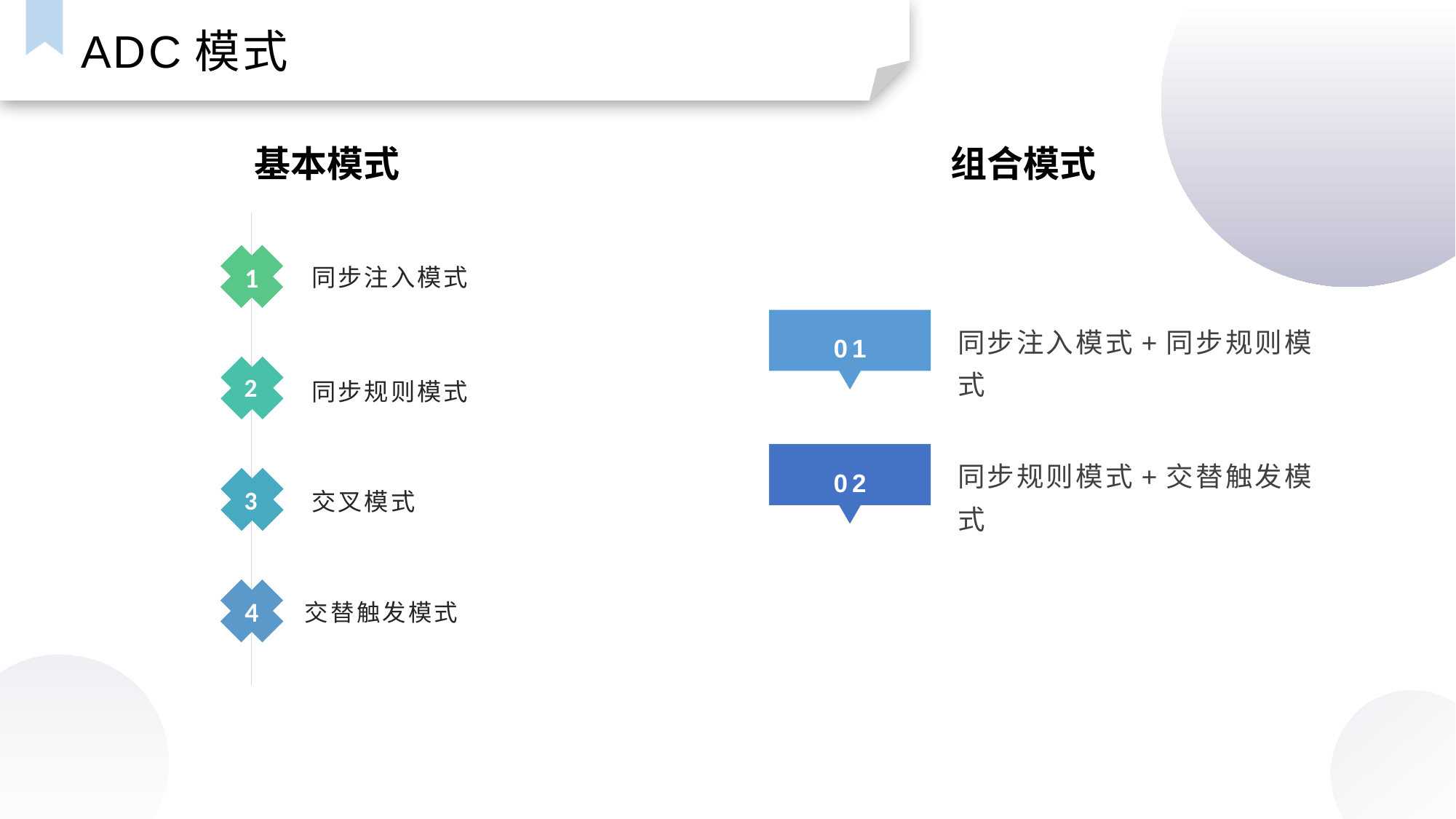

ADC模式
基本模式
组合模式

同步注入模式
1
同步注入模式+同步规则模式

01

同步规则模式
2

同步规则模式+交替触发模式
02

交叉模式
3

交替触发模式
4